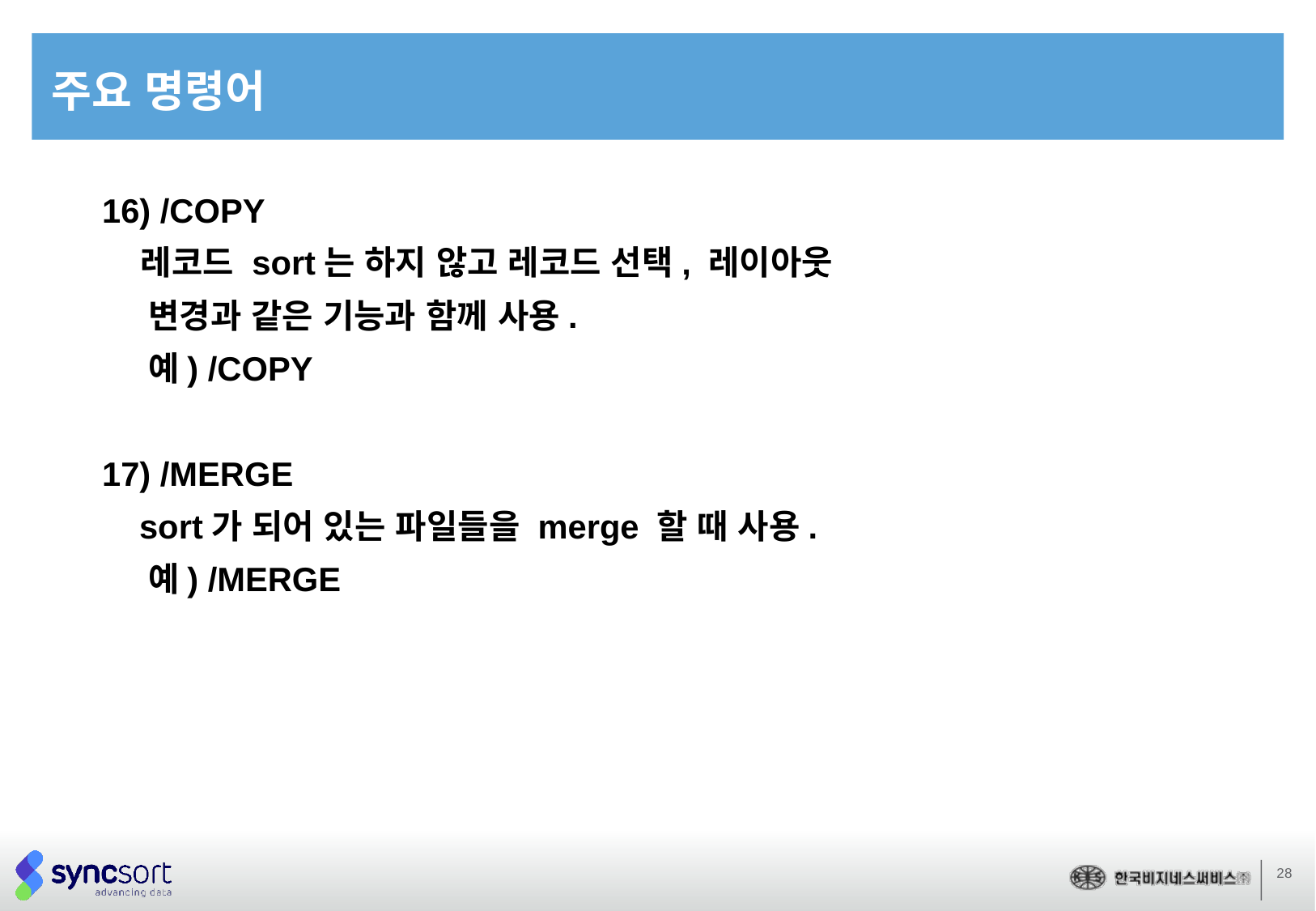

# 주요 명령어
16) /COPY
    레코드 sort는 하지 않고 레코드 선택, 레이아웃
    변경과 같은 기능과 함께 사용.
    예) /COPY

17) /MERGE
    sort가 되어 있는 파일들을 merge 할 때 사용.
    예) /MERGE